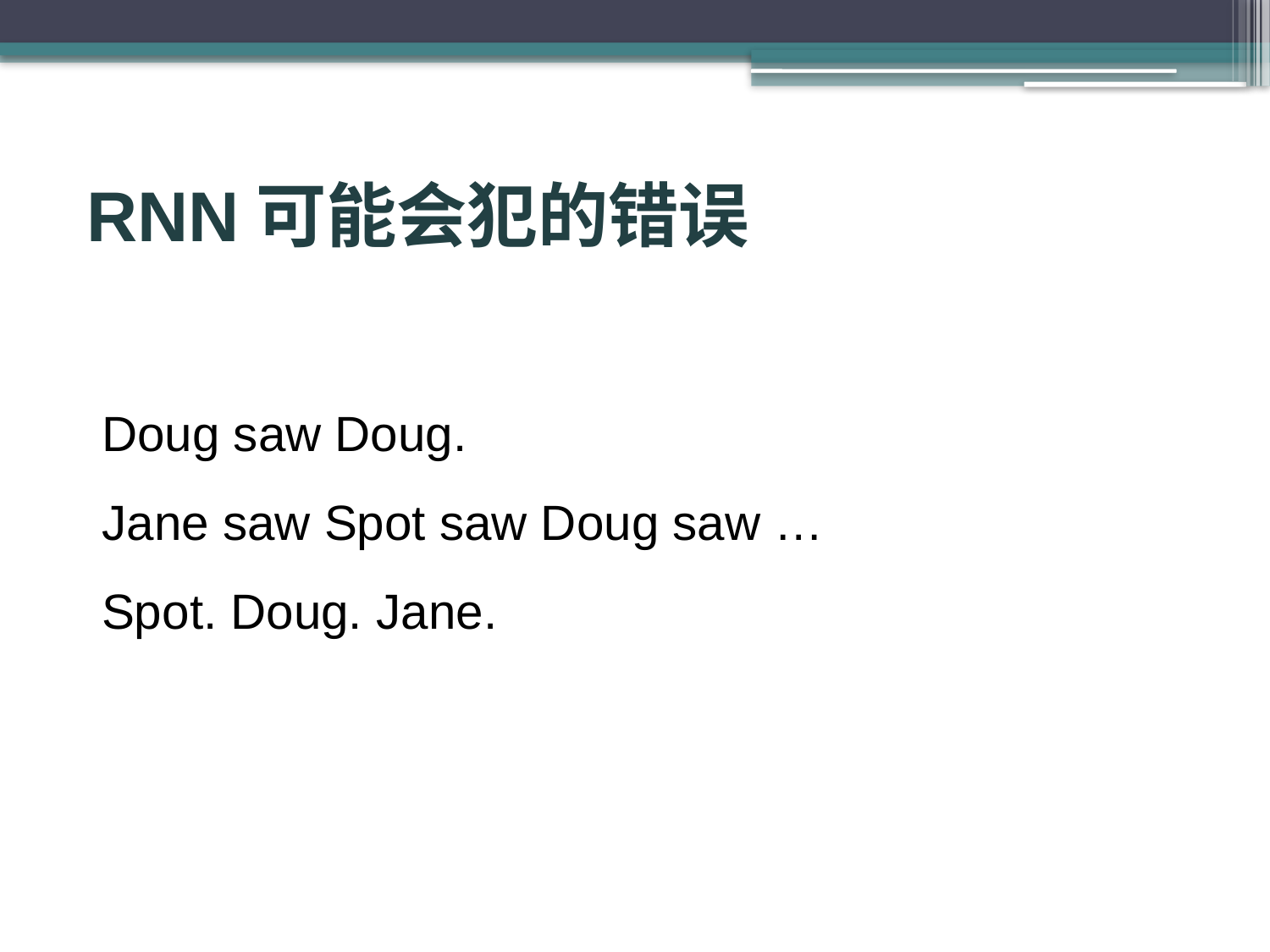

# RNN可能会犯的错误
Doug saw Doug.
Jane saw Spot saw Doug saw …
Spot. Doug. Jane.